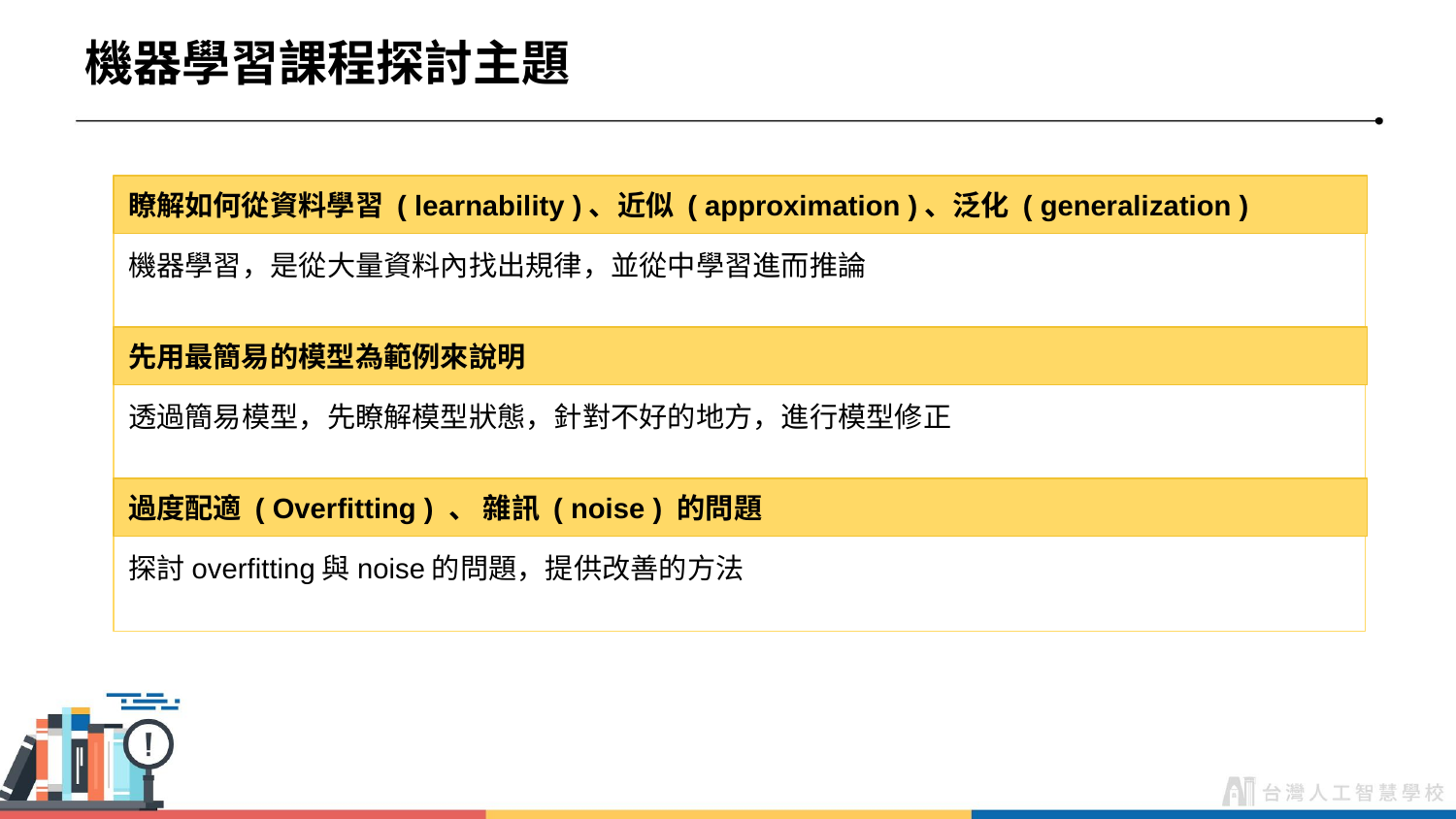

# 機器學習課程探討主題

瞭解如何從資料學習 ( learnability )、近似 ( approximation )、泛化 ( generalization )
機器學習，是從大量資料內找出規律，並從中學習進而推論
先用最簡易的模型為範例來說明
透過簡易模型，先瞭解模型狀態，針對不好的地方，進行模型修正
過度配適 ( Overfitting ) 、 雜訊 ( noise ) 的問題
探討overfitting與noise的問題，提供改善的方法